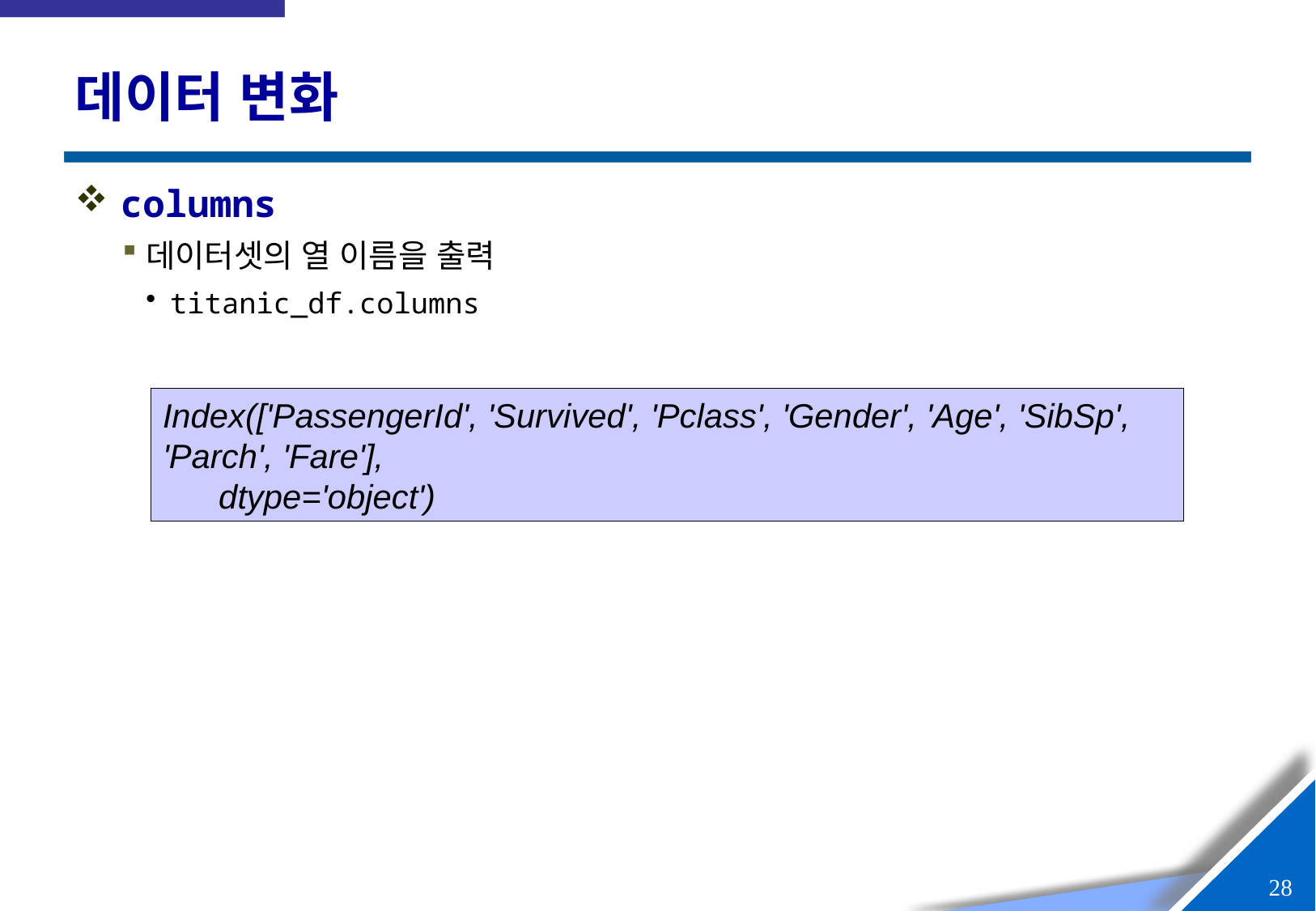

# 데이터 변화
columns
데이터셋의 열 이름을 출력
titanic_df.columns

Index(['PassengerId', 'Survived', 'Pclass', 'Gender', 'Age', 'SibSp', 'Parch', 'Fare'],
      dtype='object')
28